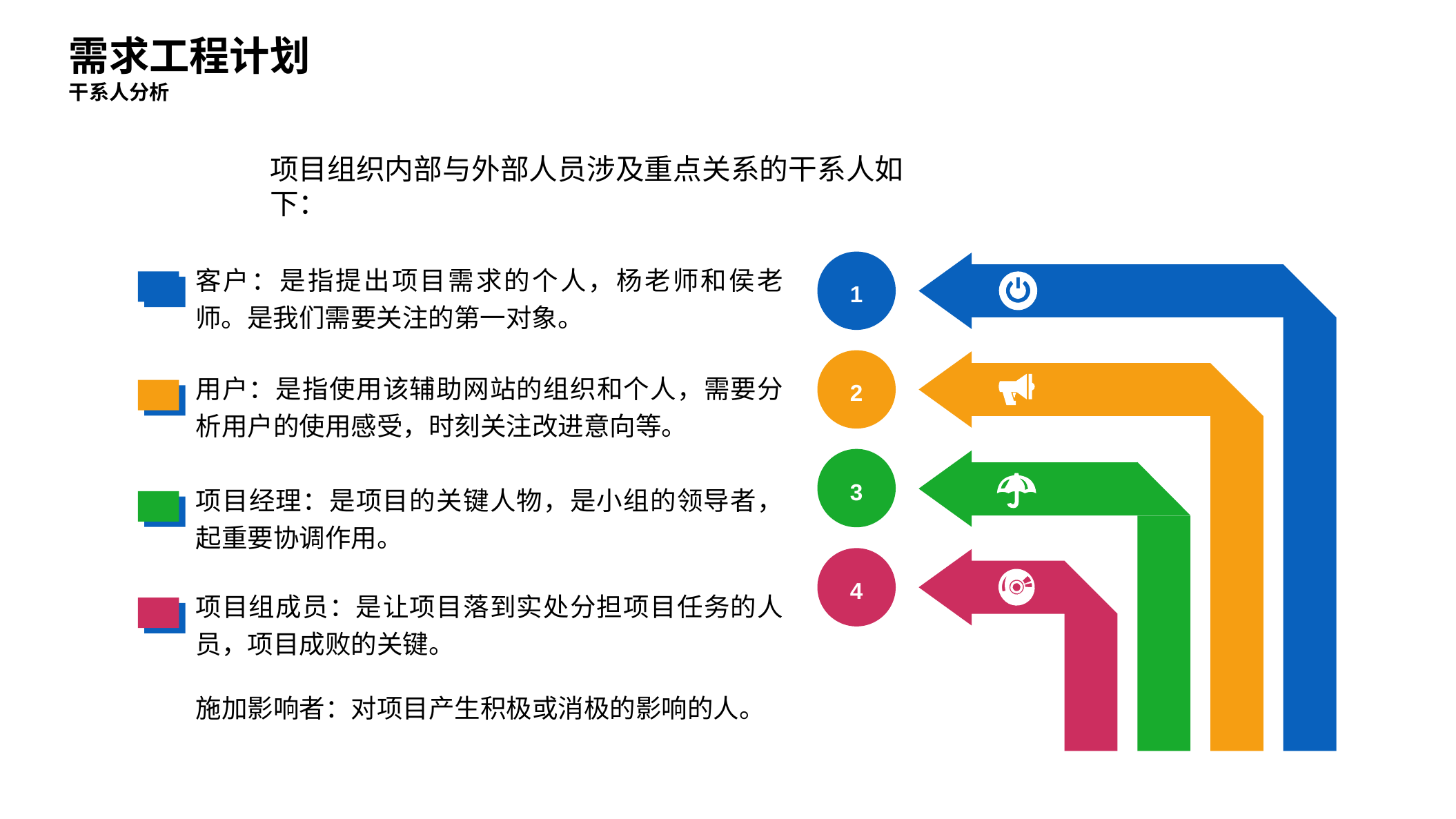

需求工程计划
干系人分析
项目组织内部与外部人员涉及重点关系的干系人如下：

1

客户：是指提出项目需求的个人，杨老师和侯老师。是我们需要关注的第一对象。

2

用户：是指使用该辅助网站的组织和个人，需要分析用户的使用感受，时刻关注改进意向等。

3

项目经理：是项目的关键人物，是小组的领导者，起重要协调作用。

4

项目组成员：是让项目落到实处分担项目任务的人员，项目成败的关键。

施加影响者：对项目产生积极或消极的影响的人。